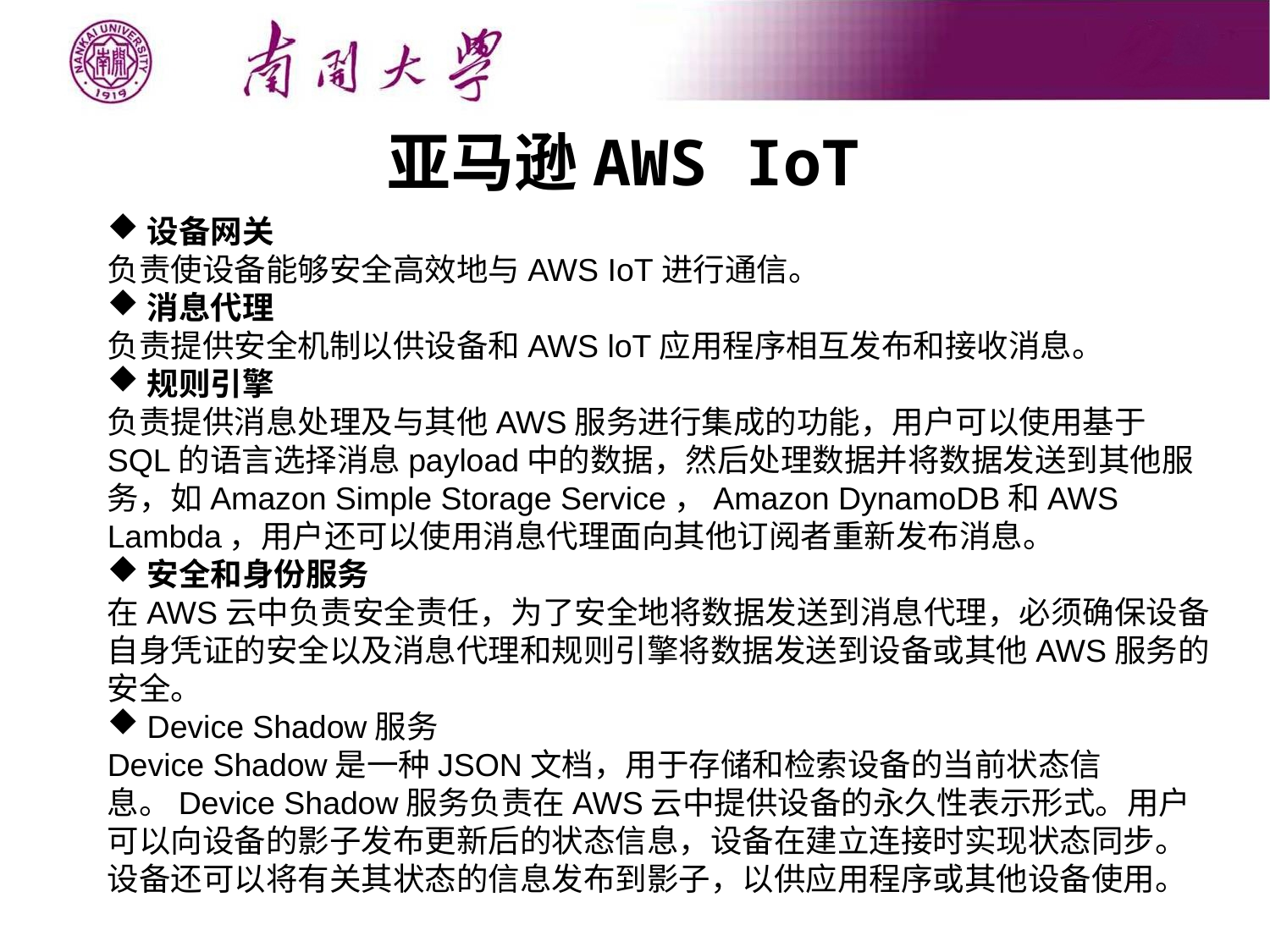

亚马逊AWS IoT
设备网关
负责使设备能够安全高效地与AWS IoT进行通信。
消息代理
负责提供安全机制以供设备和AWS loT应用程序相互发布和接收消息。
规则引擎
负责提供消息处理及与其他AWS服务进行集成的功能，用户可以使用基于SQL的语言选择消息payload中的数据，然后处理数据并将数据发送到其他服务，如Amazon Simple Storage Service，Amazon DynamoDB和AWS Lambda，用户还可以使用消息代理面向其他订阅者重新发布消息。
安全和身份服务
在AWS云中负责安全责任，为了安全地将数据发送到消息代理，必须确保设备自身凭证的安全以及消息代理和规则引擎将数据发送到设备或其他AWS服务的安全。
Device Shadow服务
Device Shadow是一种JSON文档，用于存储和检索设备的当前状态信息。Device Shadow服务负责在AWS云中提供设备的永久性表示形式。用户可以向设备的影子发布更新后的状态信息，设备在建立连接时实现状态同步。设备还可以将有关其状态的信息发布到影子，以供应用程序或其他设备使用。